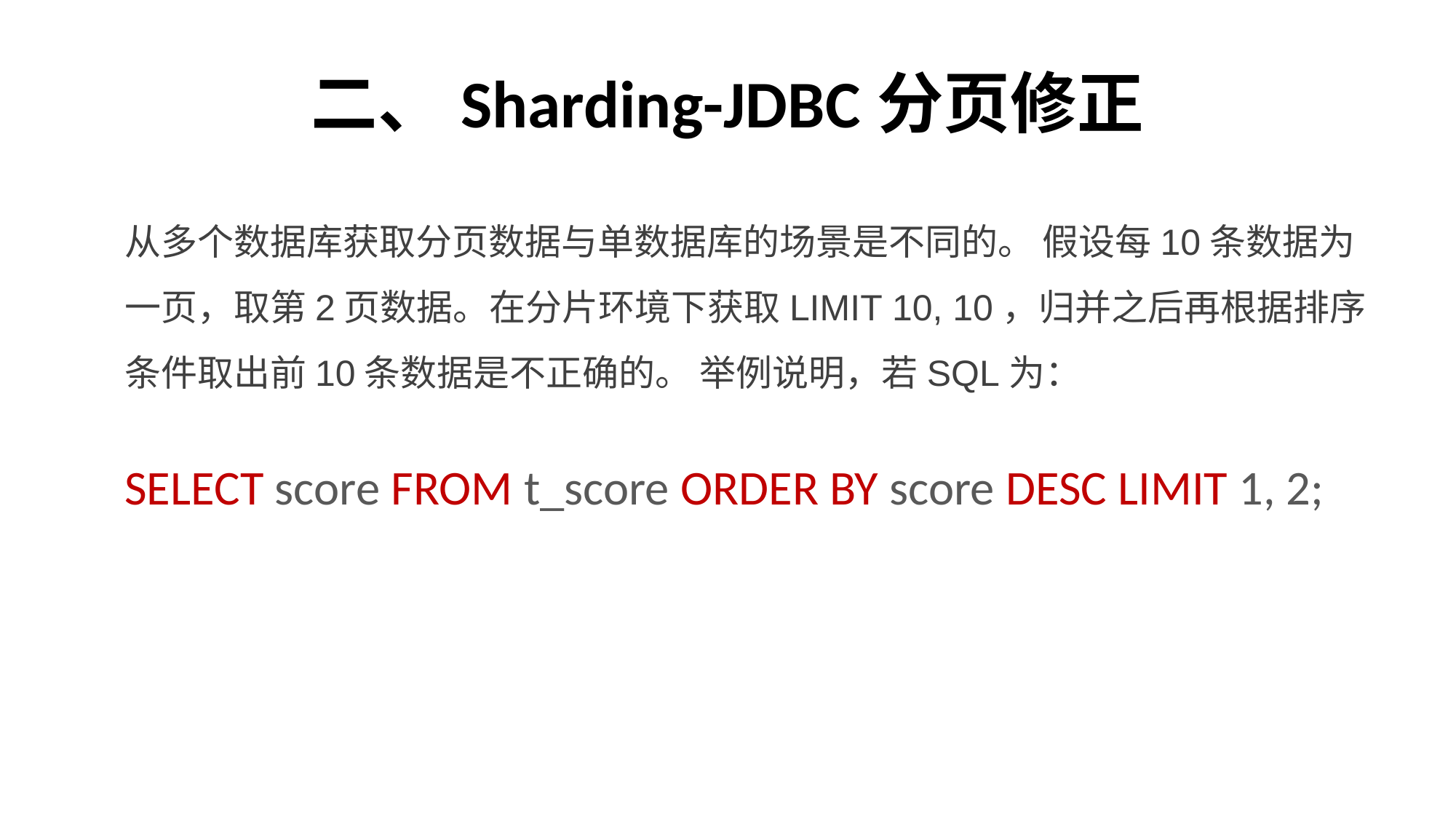

# 二、Sharding-JDBC分页修正
从多个数据库获取分页数据与单数据库的场景是不同的。 假设每10条数据为一页，取第2页数据。在分片环境下获取LIMIT 10, 10，归并之后再根据排序条件取出前10条数据是不正确的。 举例说明，若SQL为：
SELECT score FROM t_score ORDER BY score DESC LIMIT 1, 2;